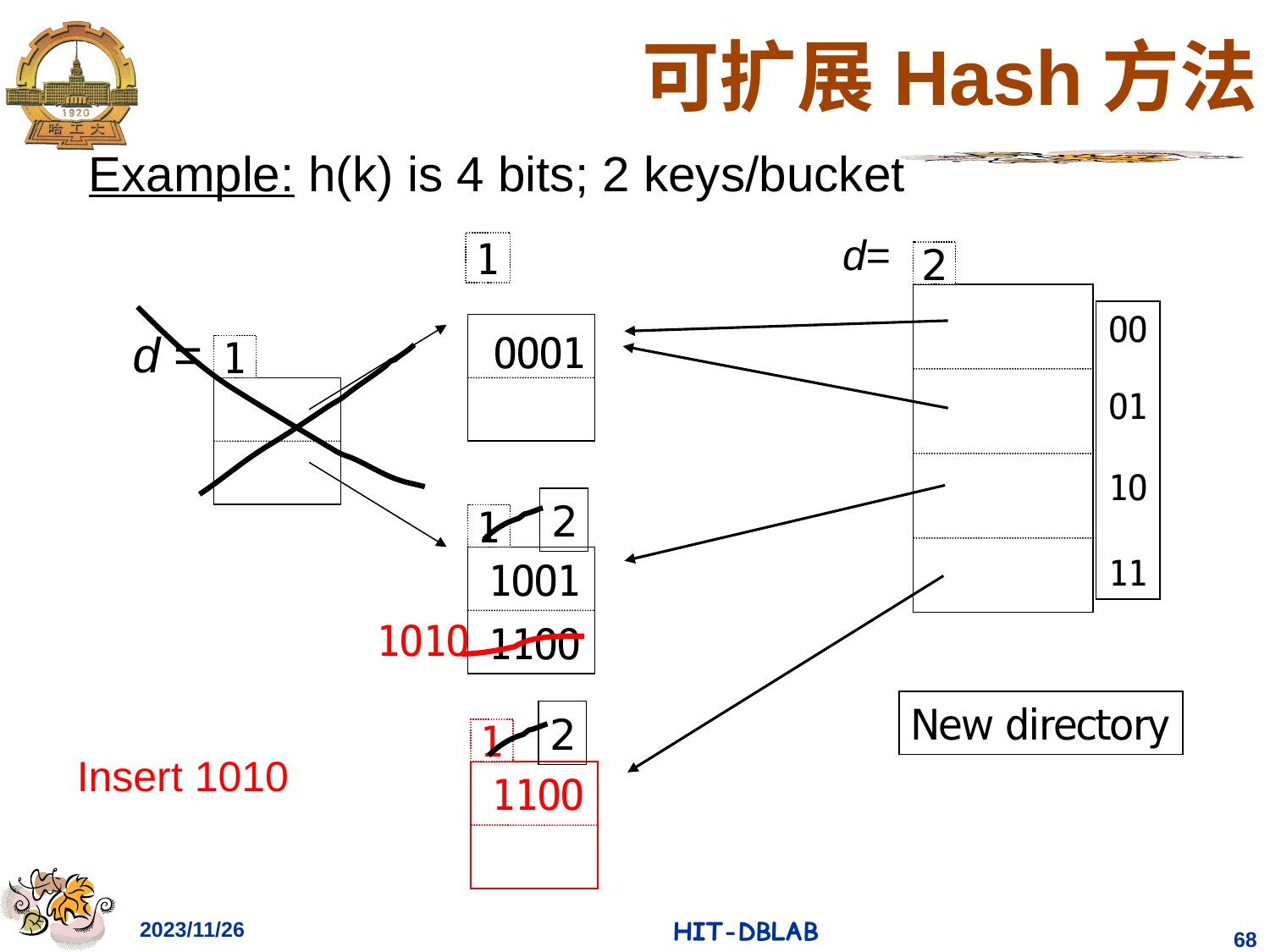

# 可扩展Hash方法
Example: h(k) is 4 bits; 2 keys/bucket
d=
2

00
01
10
11

2

New directory
2

1

d =
0001

1

1

1001
1010

1

1100

1100
Insert 1010
2023/11/26
HIT-DBLAB
68